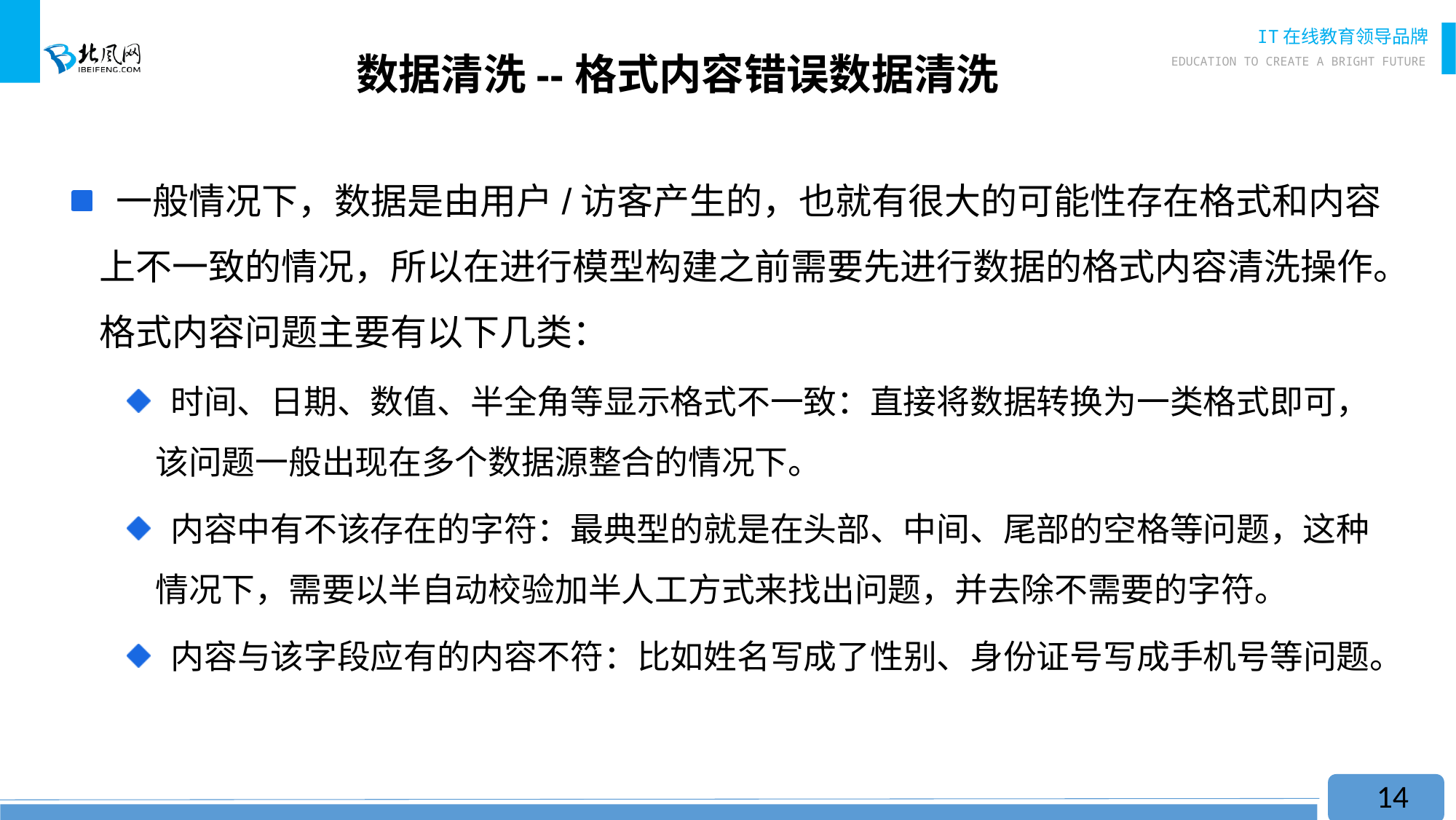

# 数据清洗--格式内容错误数据清洗
 一般情况下，数据是由用户/访客产生的，也就有很大的可能性存在格式和内容上不一致的情况，所以在进行模型构建之前需要先进行数据的格式内容清洗操作。格式内容问题主要有以下几类：
 时间、日期、数值、半全角等显示格式不一致：直接将数据转换为一类格式即可，该问题一般出现在多个数据源整合的情况下。
 内容中有不该存在的字符：最典型的就是在头部、中间、尾部的空格等问题，这种情况下，需要以半自动校验加半人工方式来找出问题，并去除不需要的字符。
 内容与该字段应有的内容不符：比如姓名写成了性别、身份证号写成手机号等问题。